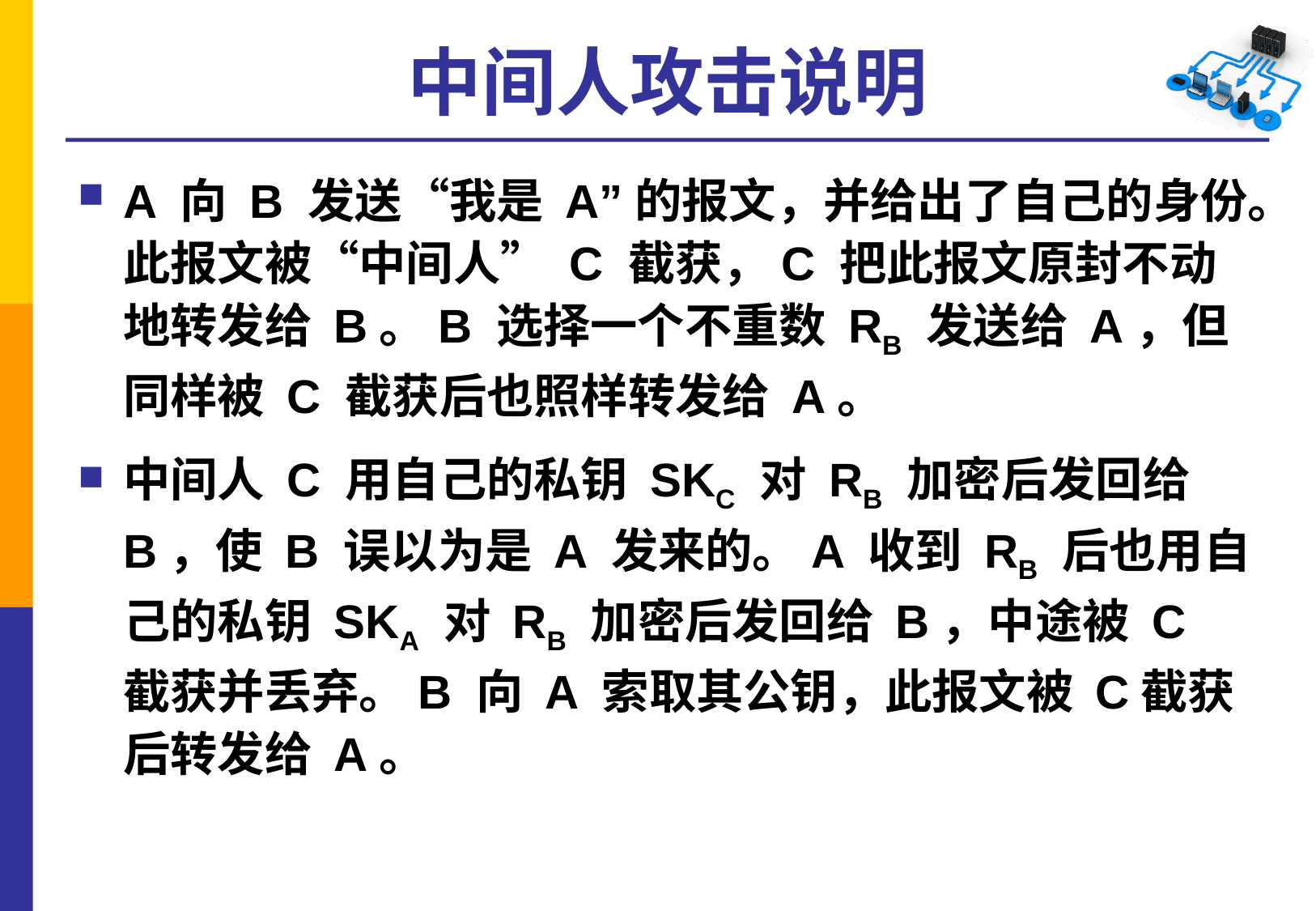

# 中间人攻击说明
A 向 B 发送“我是 A”的报文，并给出了自己的身份。此报文被“中间人” C 截获，C 把此报文原封不动地转发给 B。B 选择一个不重数 RB 发送给 A，但同样被 C 截获后也照样转发给 A。
中间人 C 用自己的私钥 SKC 对 RB 加密后发回给 B，使 B 误以为是 A 发来的。A 收到 RB 后也用自己的私钥 SKA 对 RB 加密后发回给 B，中途被 C 截获并丢弃。B 向 A 索取其公钥，此报文被 C截获后转发给 A。